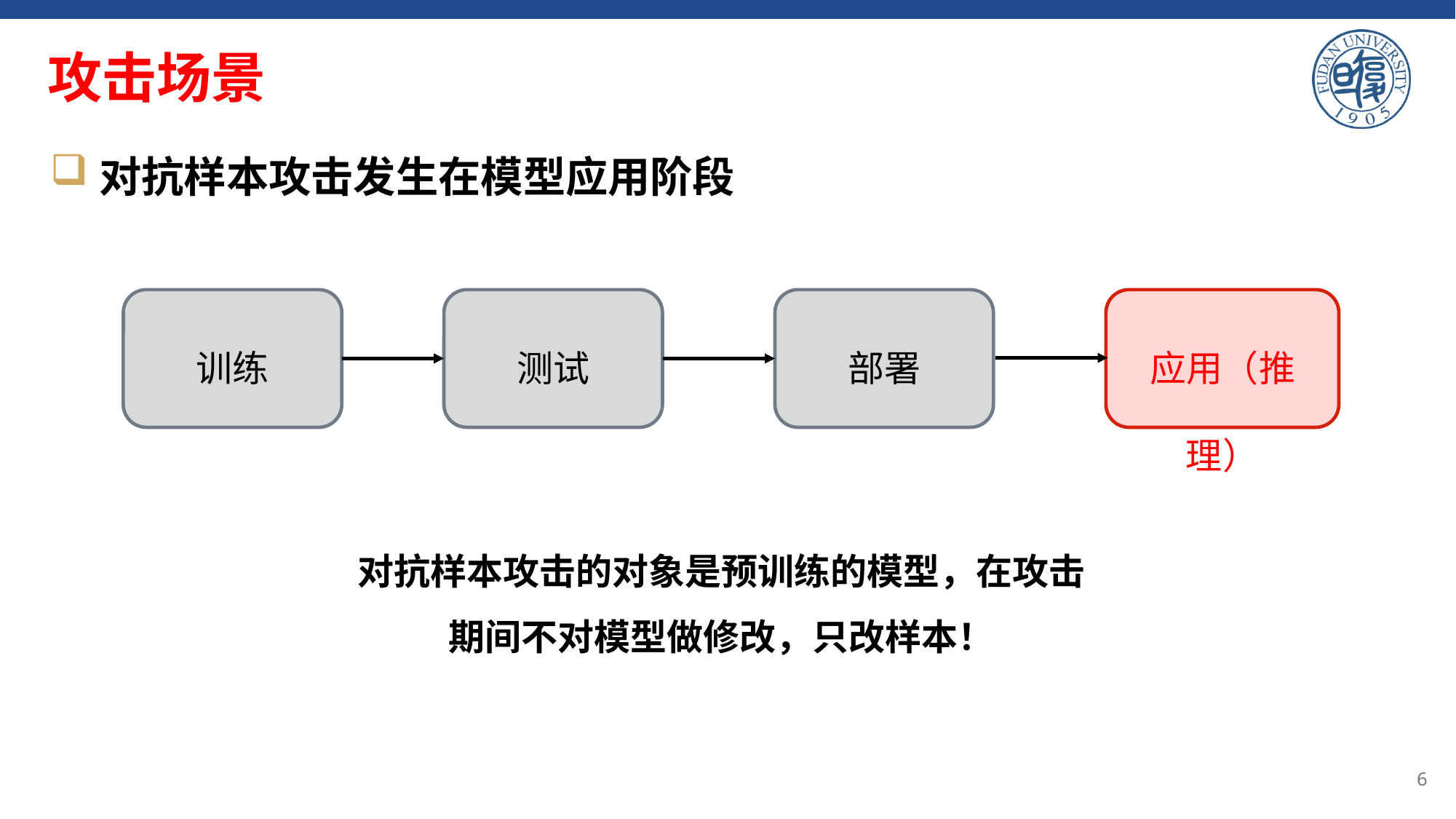

# 攻击场景
对抗样本攻击发生在模型应用阶段
应用（推理）
测试
部署
训练
对抗样本攻击的对象是预训练的模型，在攻击期间不对模型做修改，只改样本！